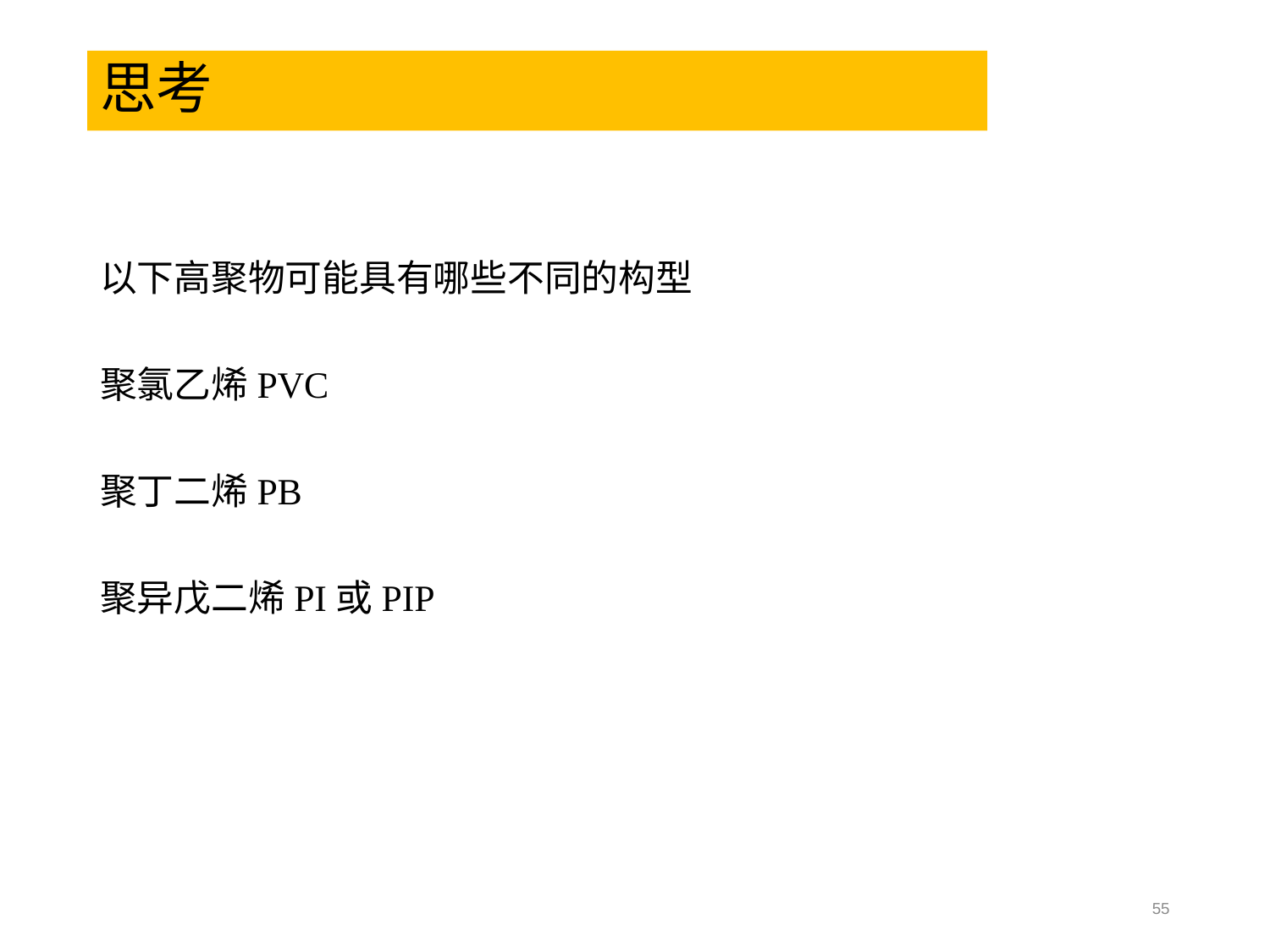

# 思考
以下高聚物可能具有哪些不同的构型

聚氯乙烯PVC

聚丁二烯PB

聚异戊二烯PI或PIP
55